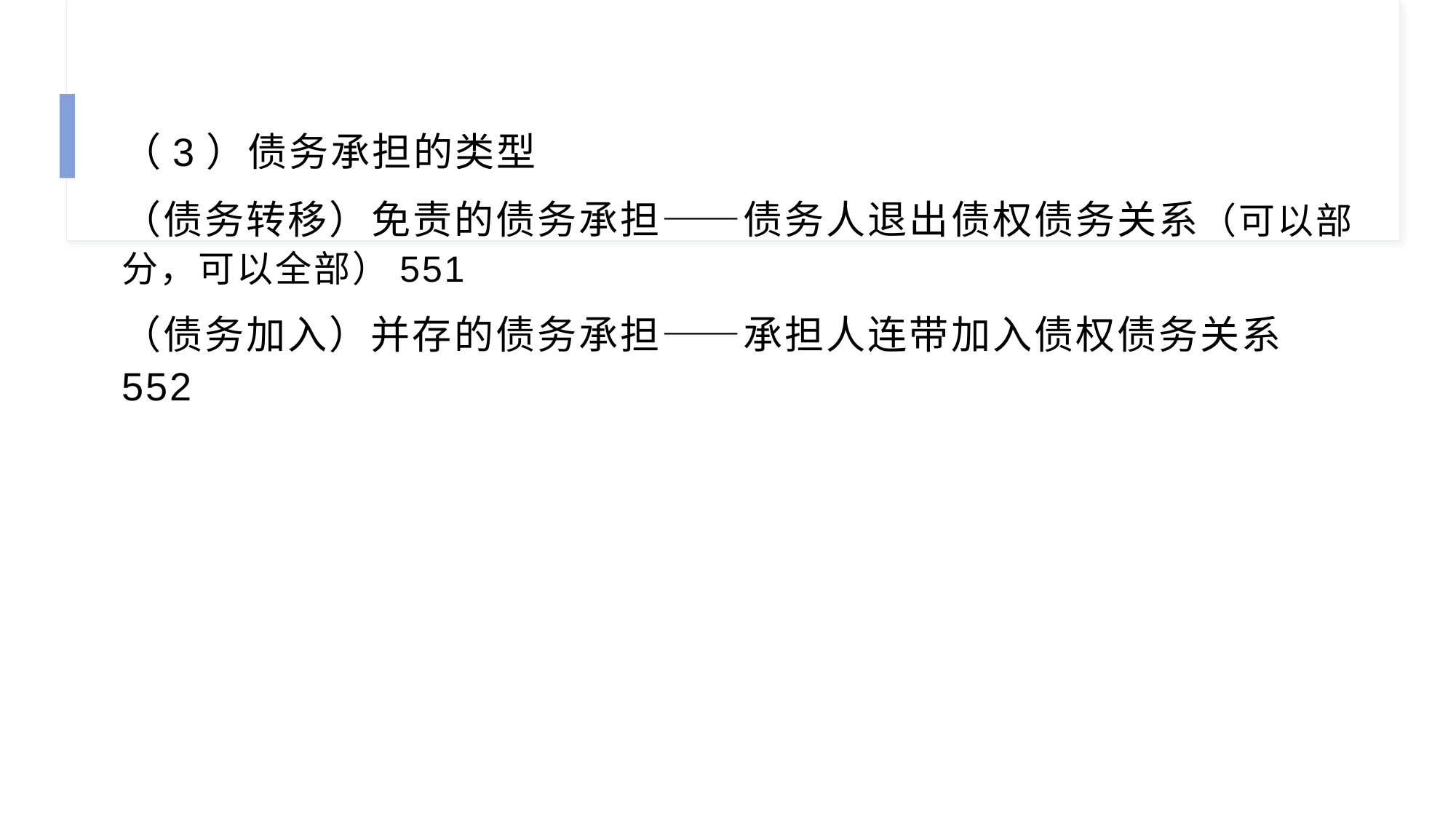

（3）债务承担的类型
（债务转移）免责的债务承担——债务人退出债权债务关系（可以部分，可以全部）551
（债务加入）并存的债务承担——承担人连带加入债权债务关系552